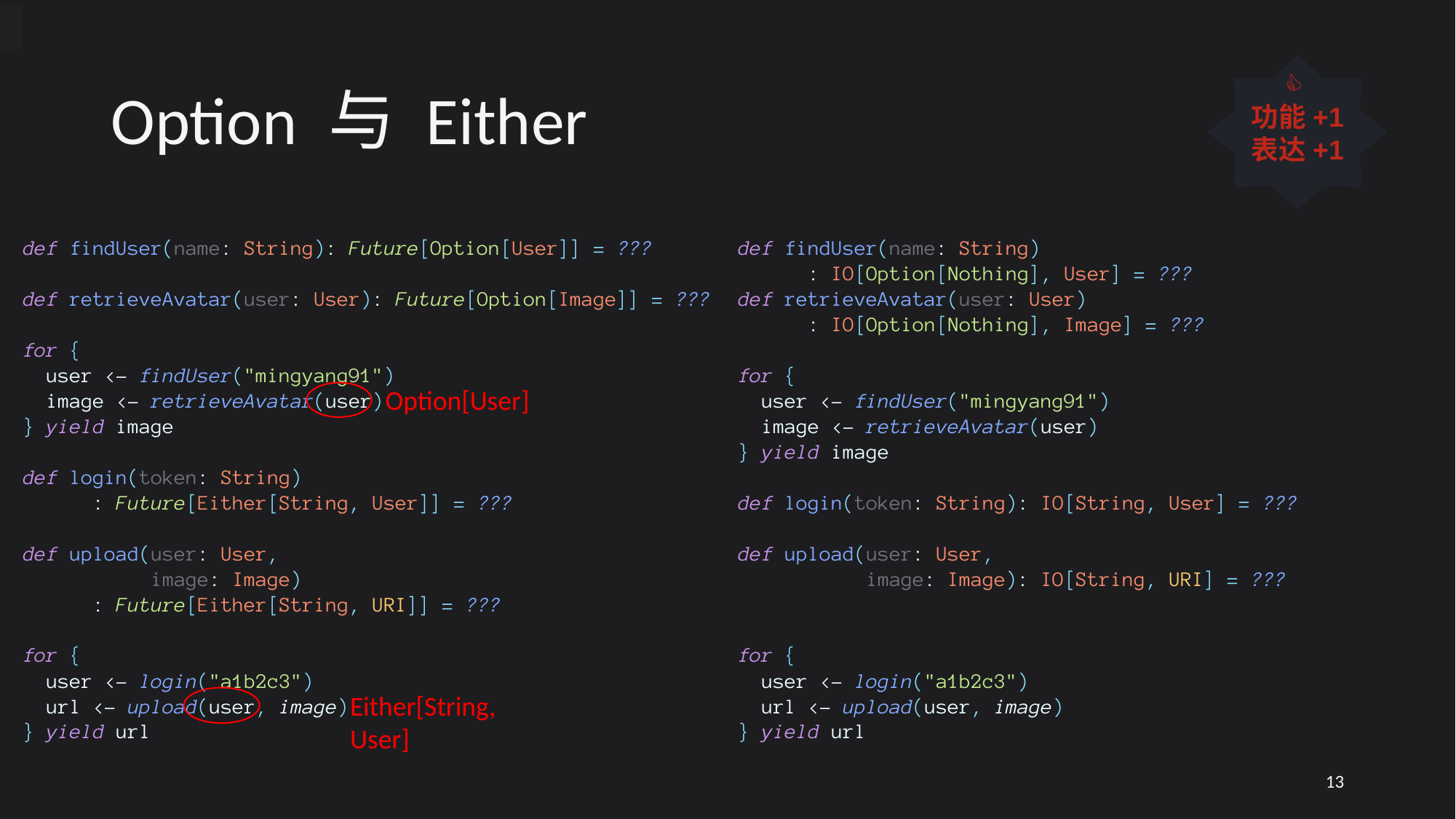

# Option 与 Either
👍
功能+1
表达+1

def findUser(name: String)
      : IO[Option[Nothing], User] = ???
def retrieveAvatar(user: User)
      : IO[Option[Nothing], Image] = ???
for {
  user <- findUser("mingyang91")
  image <- retrieveAvatar(user)
} yield image
def login(token: String): IO[String, User] = ???
def upload(user: User,
           image: Image): IO[String, URI] = ???

for {
  user <- login("a1b2c3")
  url <- upload(user, image)
} yield url
def findUser(name: String): Future[Option[User]] = ???
def retrieveAvatar(user: User): Future[Option[Image]] = ???
for {
  user <- findUser("mingyang91")
  image <- retrieveAvatar(user)
} yield image
def login(token: String)
      : Future[Either[String, User]] = ???
def upload(user: User,
           image: Image)
      : Future[Either[String, URI]] = ???
for {
  user <- login("a1b2c3")
  url <- upload(user, image)
} yield url
Option[User]

Either[String, User]

13